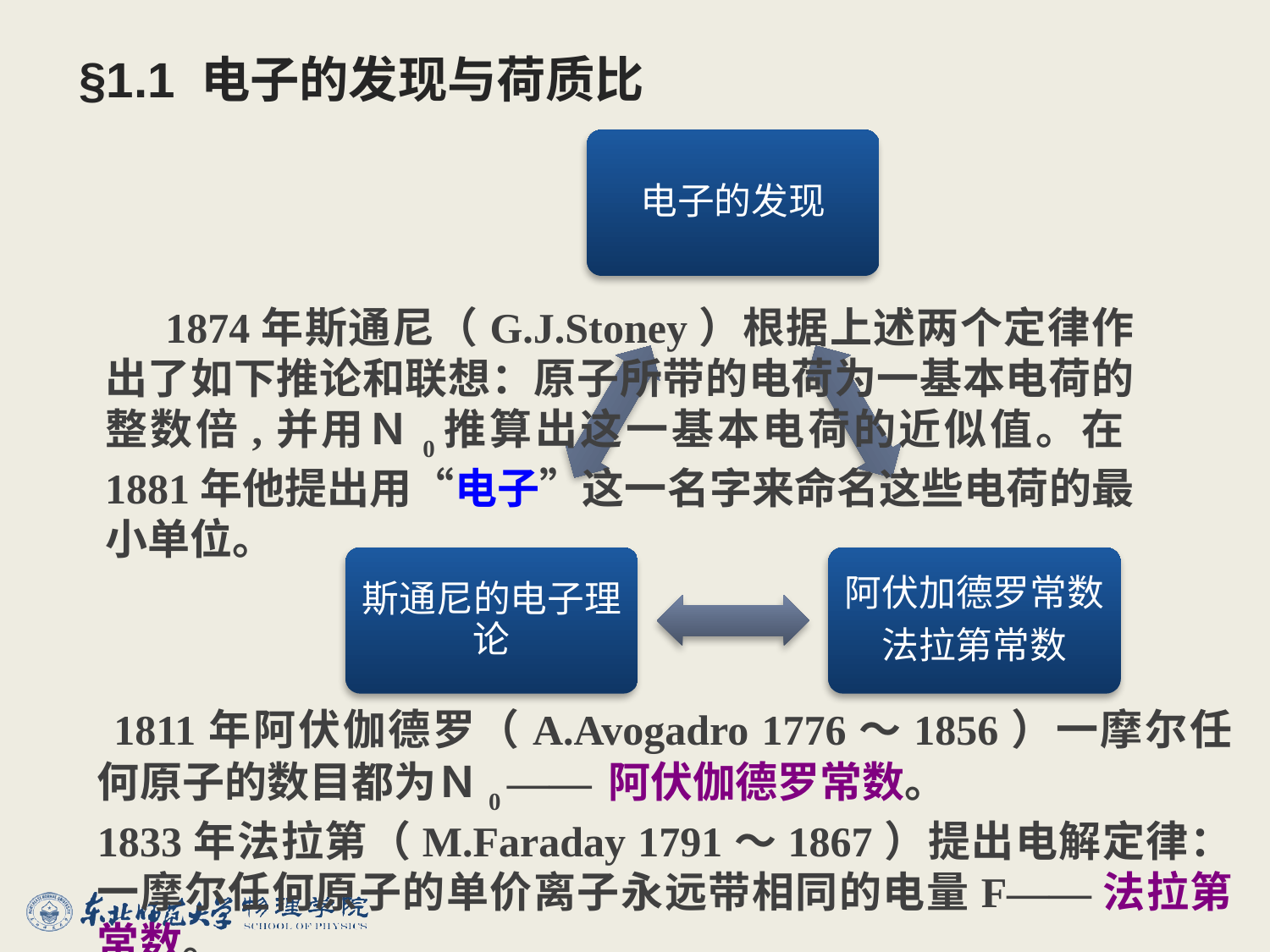

# §1.1 电子的发现与荷质比
电子的发现
　     1874年斯通尼（G.J.Stoney）根据上述两个定律作出了如下推论和联想：原子所带的电荷为一基本电荷的整数倍,并用Ｎ0推算出这一基本电荷的近似值。在1881年他提出用“电子”这一名字来命名这些电荷的最小单位。

斯通尼的电子理论
阿伏加德罗常数
法拉第常数

 1811年阿伏伽德罗（A.Avogadro 1776～1856）一摩尔任何原子的数目都为Ｎ0 —— 阿伏伽德罗常数。
1833年法拉第（M.Faraday 1791～1867）提出电解定律：一摩尔任何原子的单价离子永远带相同的电量F——法拉第常数。